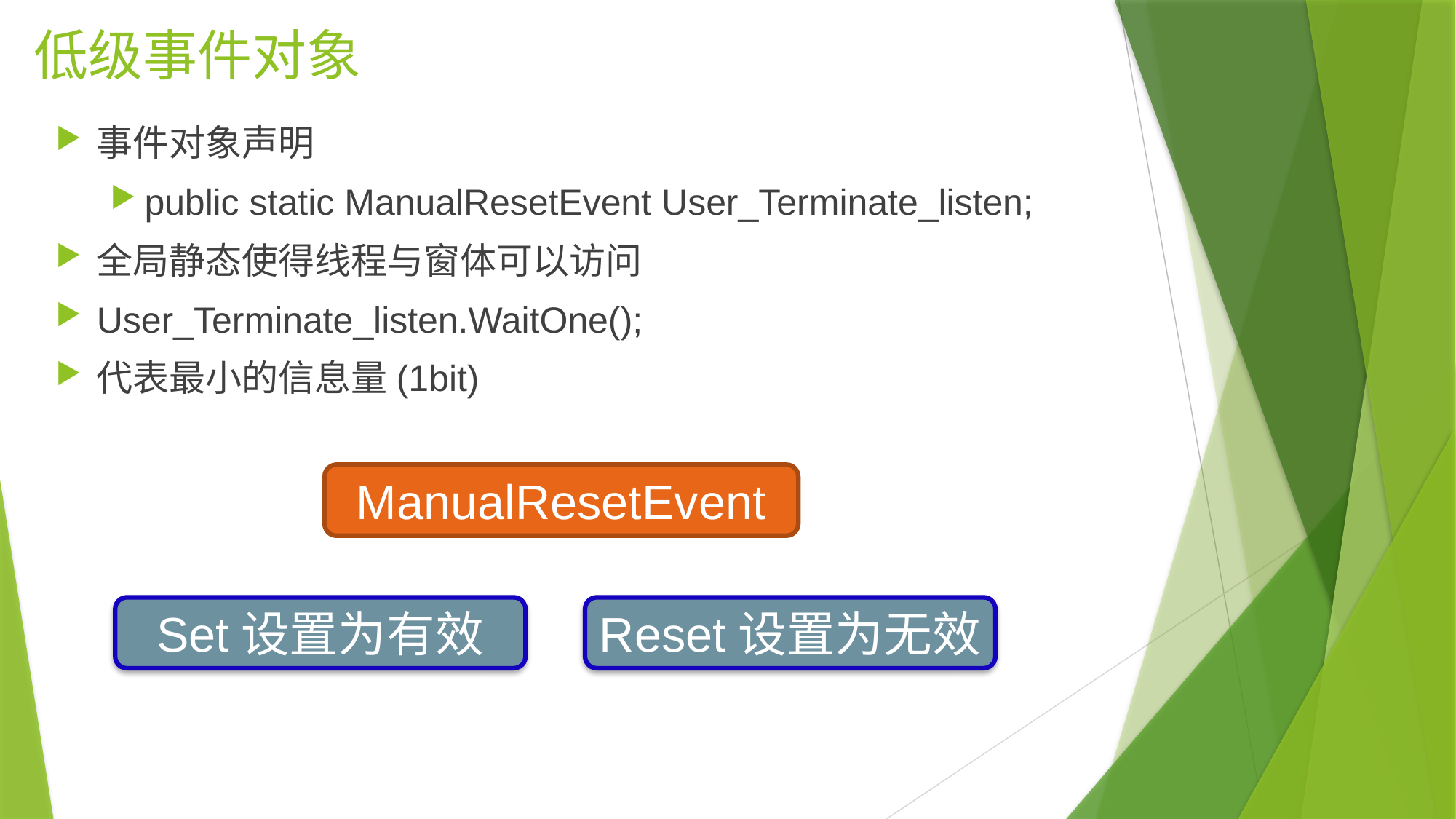

# 低级事件对象
事件对象声明
public static ManualResetEvent User_Terminate_listen;
全局静态使得线程与窗体可以访问
User_Terminate_listen.WaitOne();
代表最小的信息量(1bit)
ManualResetEvent
Set设置为有效
Reset设置为无效